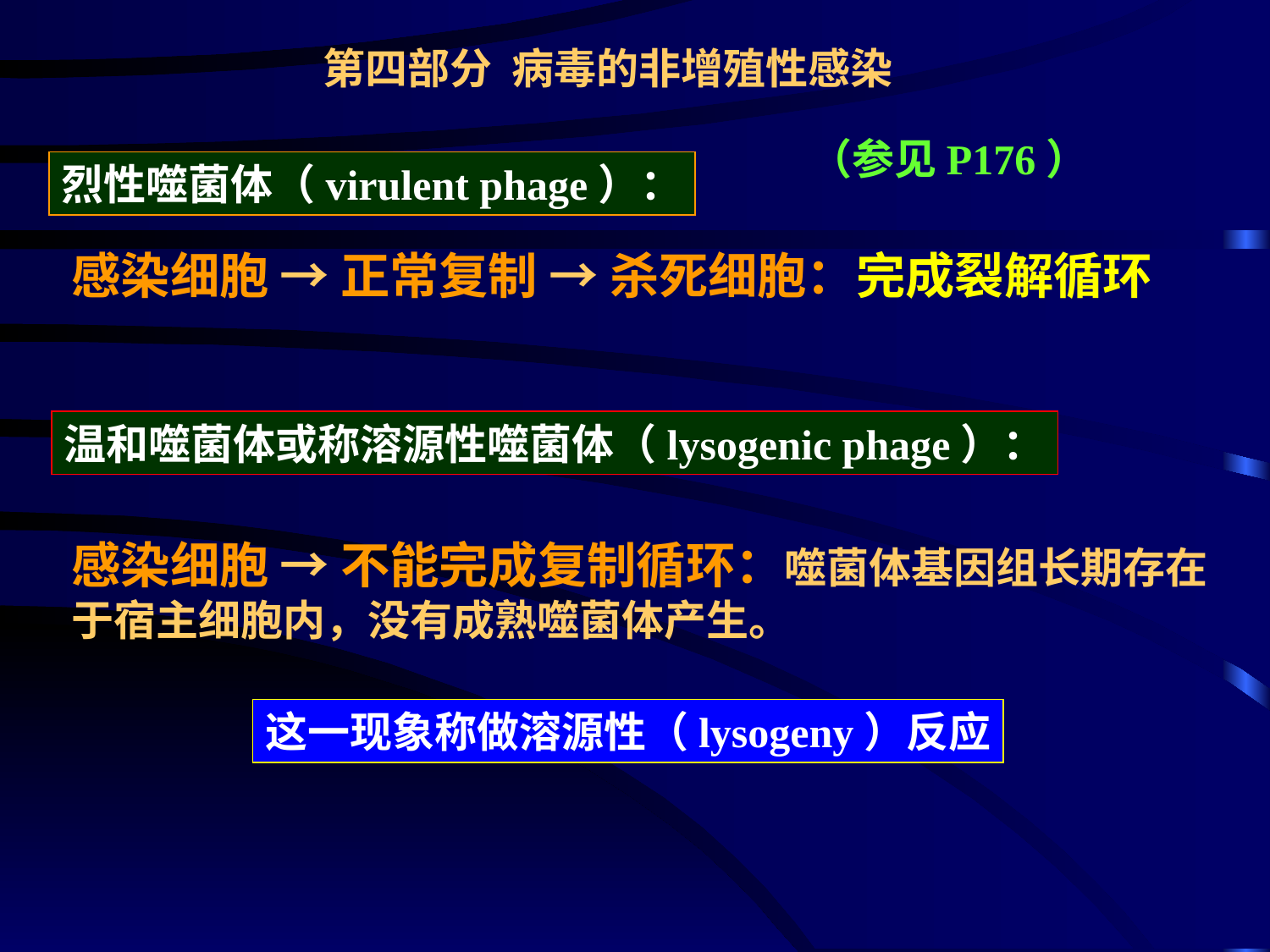

第四部分  病毒的非增殖性感染
（参见P176）
烈性噬菌体（virulent phage）：
感染细胞 → 正常复制 → 杀死细胞：完成裂解循环

温和噬菌体或称溶源性噬菌体（lysogenic phage）：
感染细胞 → 不能完成复制循环：噬菌体基因组长期存在于宿主细胞内，没有成熟噬菌体产生。
这一现象称做溶源性（lysogeny）反应